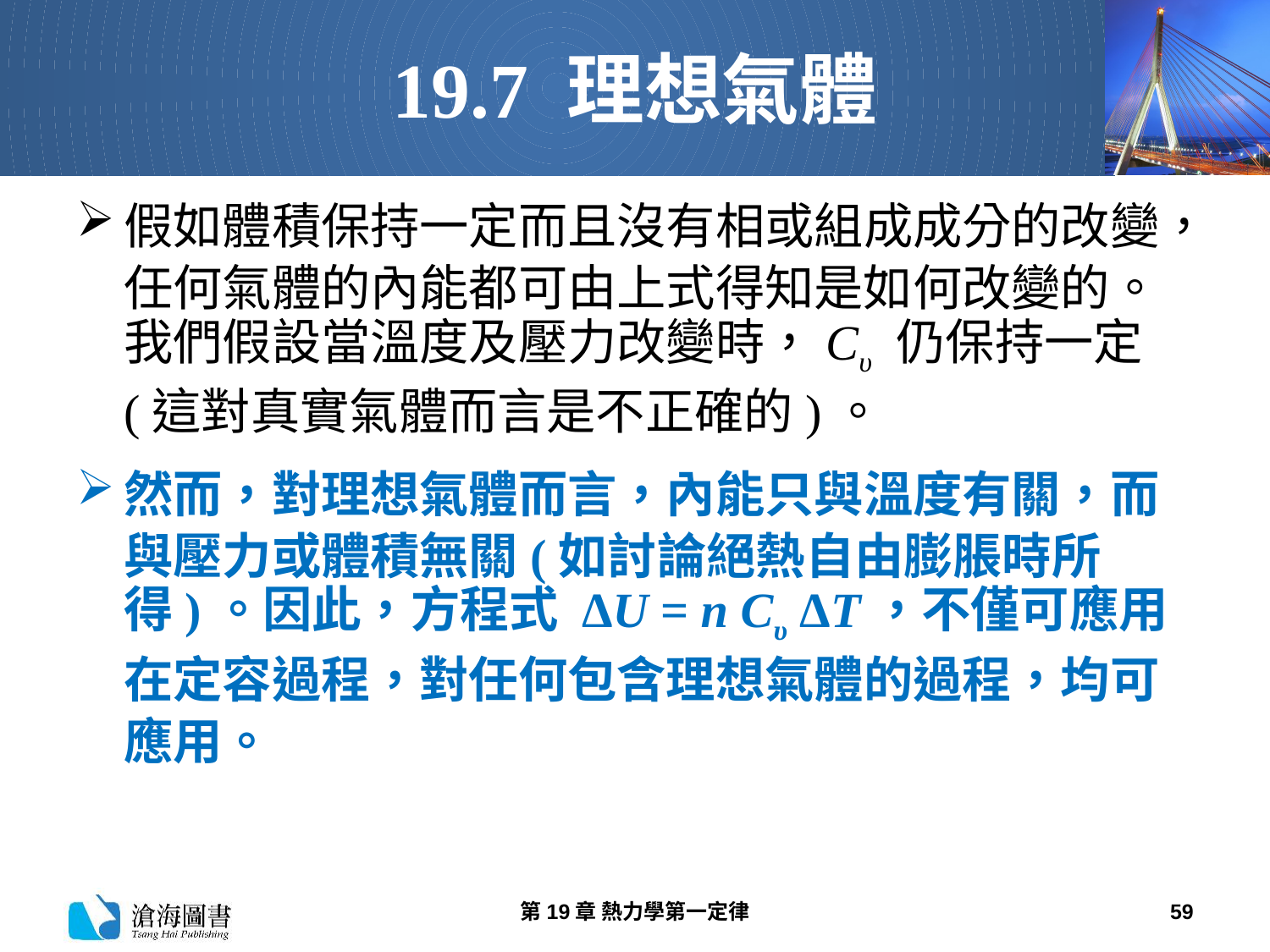

# 19.7 理想氣體
假如體積保持一定而且沒有相或組成成分的改變，任何氣體的內能都可由上式得知是如何改變的。我們假設當溫度及壓力改變時，Cυ 仍保持一定(這對真實氣體而言是不正確的)。
然而，對理想氣體而言，內能只與溫度有關，而與壓力或體積無關(如討論絕熱自由膨脹時所得)。因此，方程式 ΔU = n Cυ ΔT，不僅可應用在定容過程，對任何包含理想氣體的過程，均可應用。

第19章 熱力學第一定律
59